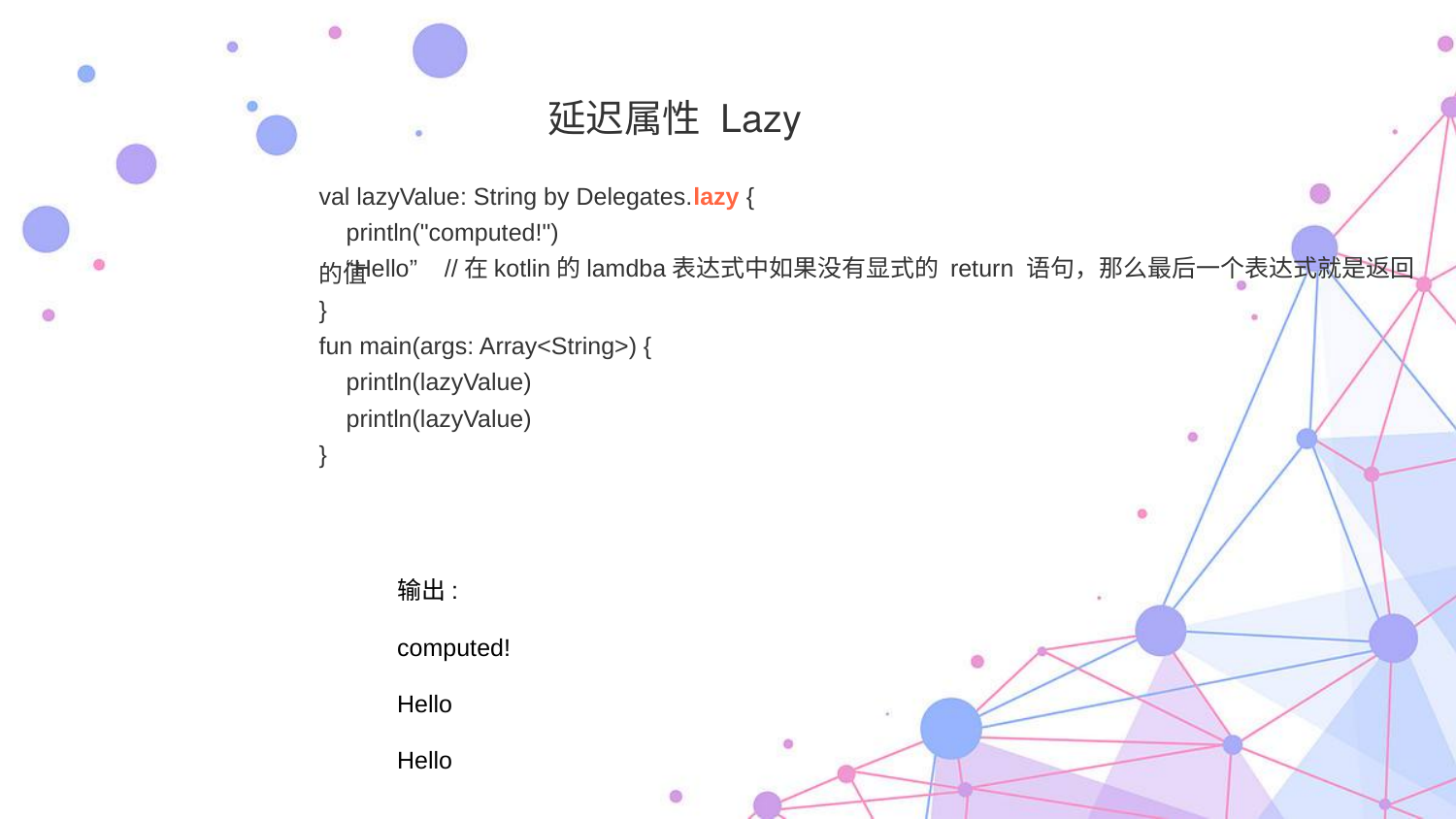

延迟属性 Lazy
val lazyValue: String by Delegates.lazy {
    println("computed!")
    “Hello”    //在kotlin的lamdba表达式中如果没有显式的 return 语句，那么最后一个表达式就是返回的值
}
fun main(args: Array<String>) {
    println(lazyValue)
    println(lazyValue)
}
输出:
computed!
Hello
Hello